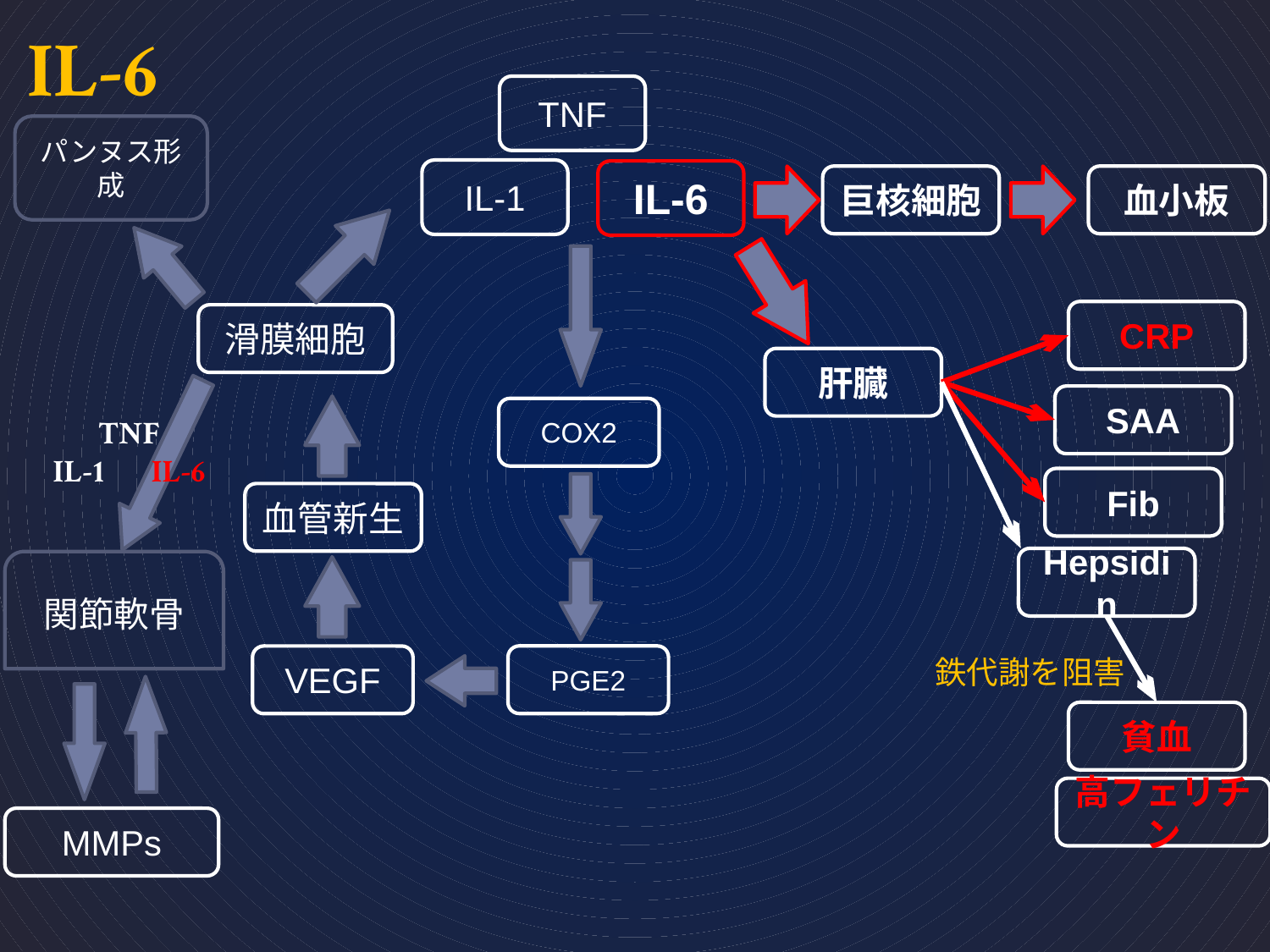

# IL-6
TNF
パンヌス形成
IL-1
IL-6

巨核細胞

血小板

CRP
滑膜細胞
肝臓

SAA

COX2
TNF
IL-1　IL-6
Fib

血管新生
Hepsidin
関節軟骨

PGE2
鉄代謝を阻害
VEGF

貧血
高フェリチン
MMPs